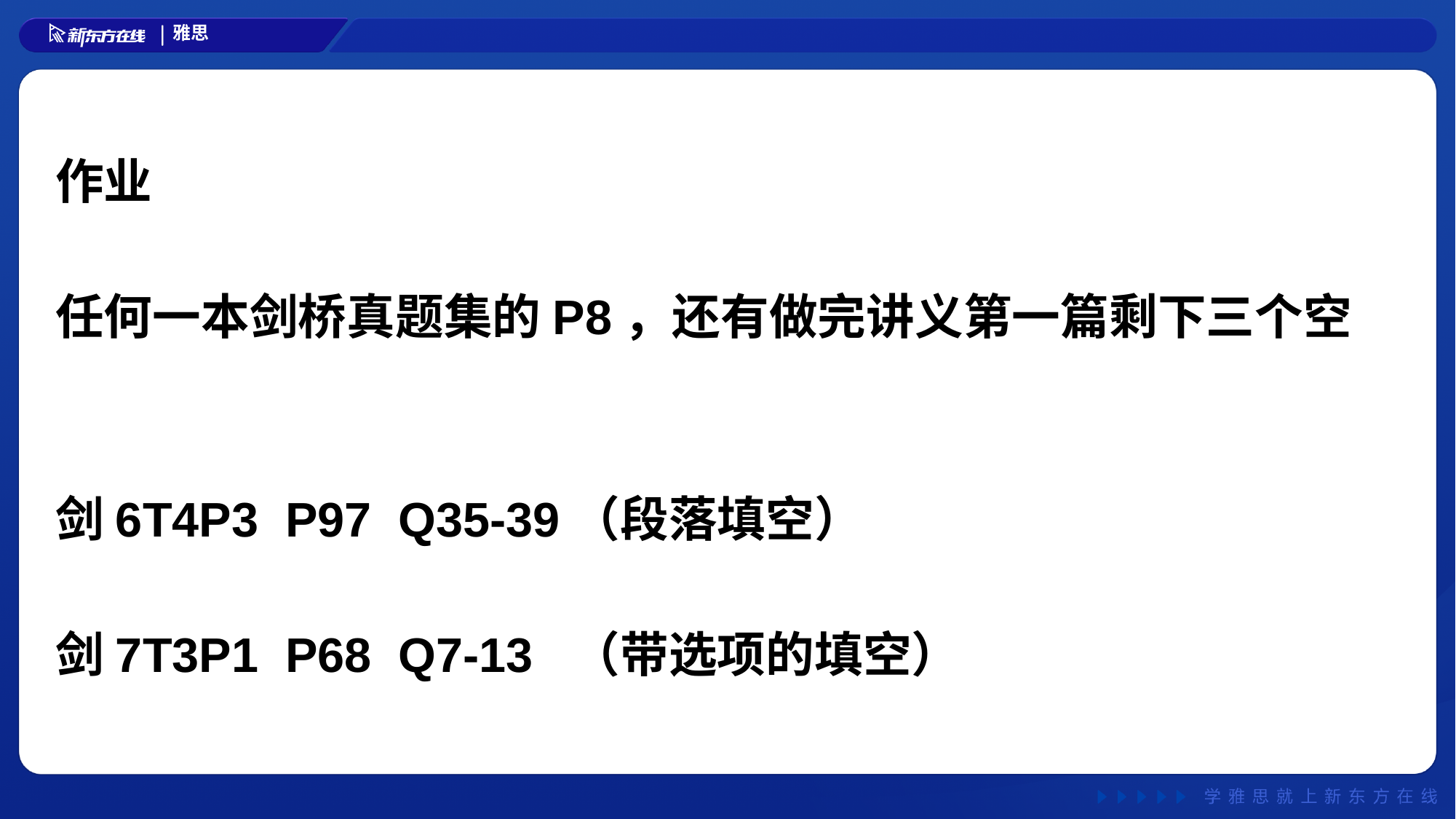

作业

任何一本剑桥真题集的P8，还有做完讲义第一篇剩下三个空

剑6T4P3  P97  Q35-39（段落填空）

剑7T3P1  P68  Q7-13  （带选项的填空）